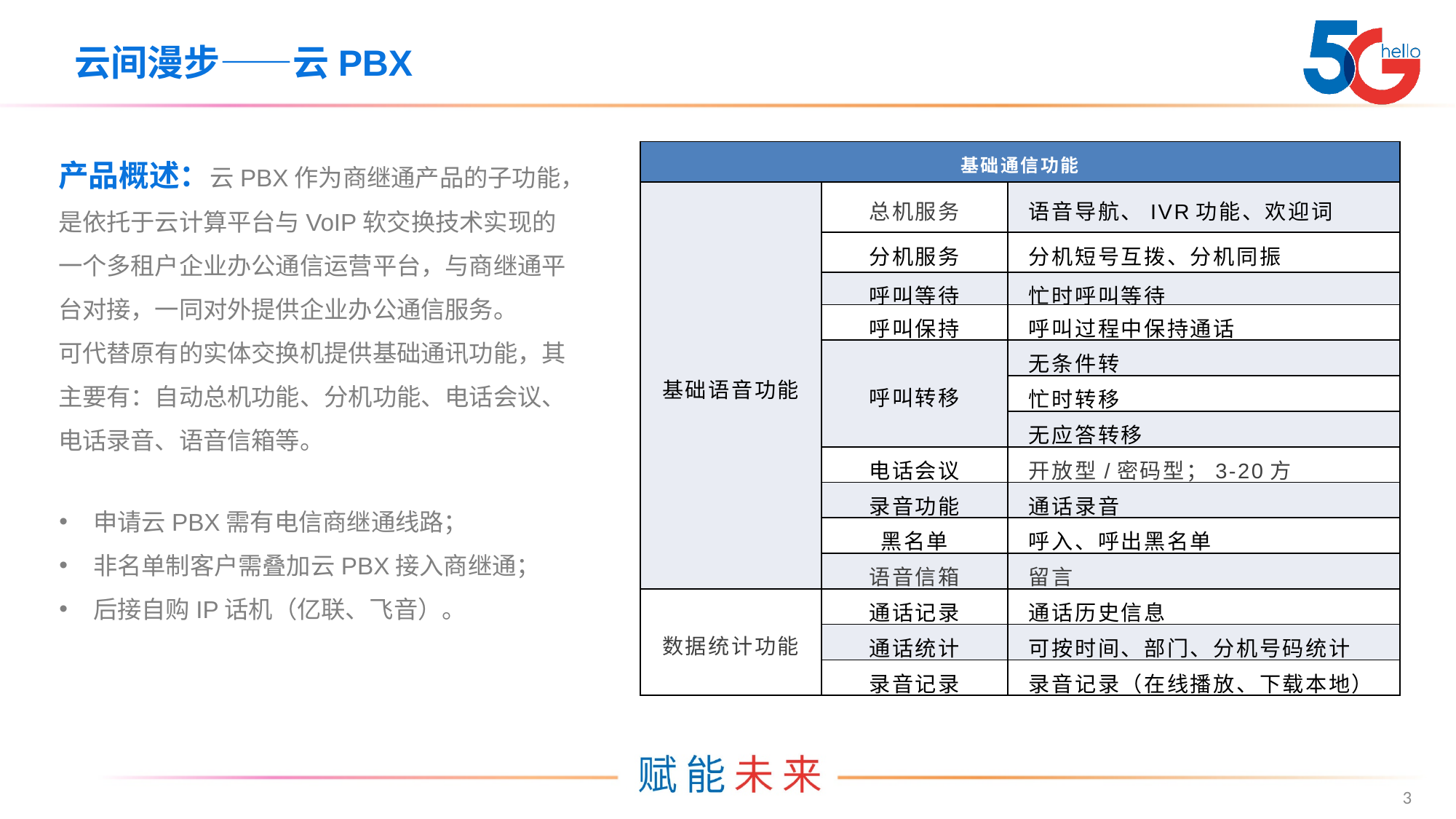

云间漫步——云PBX
产品概述：云PBX作为商继通产品的子功能，是依托于云计算平台与VoIP软交换技术实现的一个多租户企业办公通信运营平台，与商继通平台对接，一同对外提供企业办公通信服务。
可代替原有的实体交换机提供基础通讯功能，其主要有：自动总机功能、分机功能、电话会议、电话录音、语音信箱等。

| 基础通信功能 |  |  |
| --- | --- | --- |
| 基础语音功能 | 总机服务 | 语音导航、IVR功能、欢迎词 |
|  | 分机服务 | 分机短号互拨、分机同振 |
|  | 呼叫等待 | 忙时呼叫等待 |
|  | 呼叫保持 | 呼叫过程中保持通话 |
|  | 呼叫转移 | 无条件转 |
|  |  | 忙时转移 |
|  |  | 无应答转移 |
|  | 电话会议 | 开放型/密码型；3-20方 |
|  | 录音功能 | 通话录音 |
|  | 黑名单 | 呼入、呼出黑名单 |
|  | 语音信箱 | 留言 |
| 数据统计功能 | 通话记录 | 通话历史信息 |
|  | 通话统计 | 可按时间、部门、分机号码统计 |
|  | 录音记录 | 录音记录（在线播放、下载本地） |
申请云PBX需有电信商继通线路；
非名单制客户需叠加云PBX接入商继通；
后接自购IP话机（亿联、飞音）。